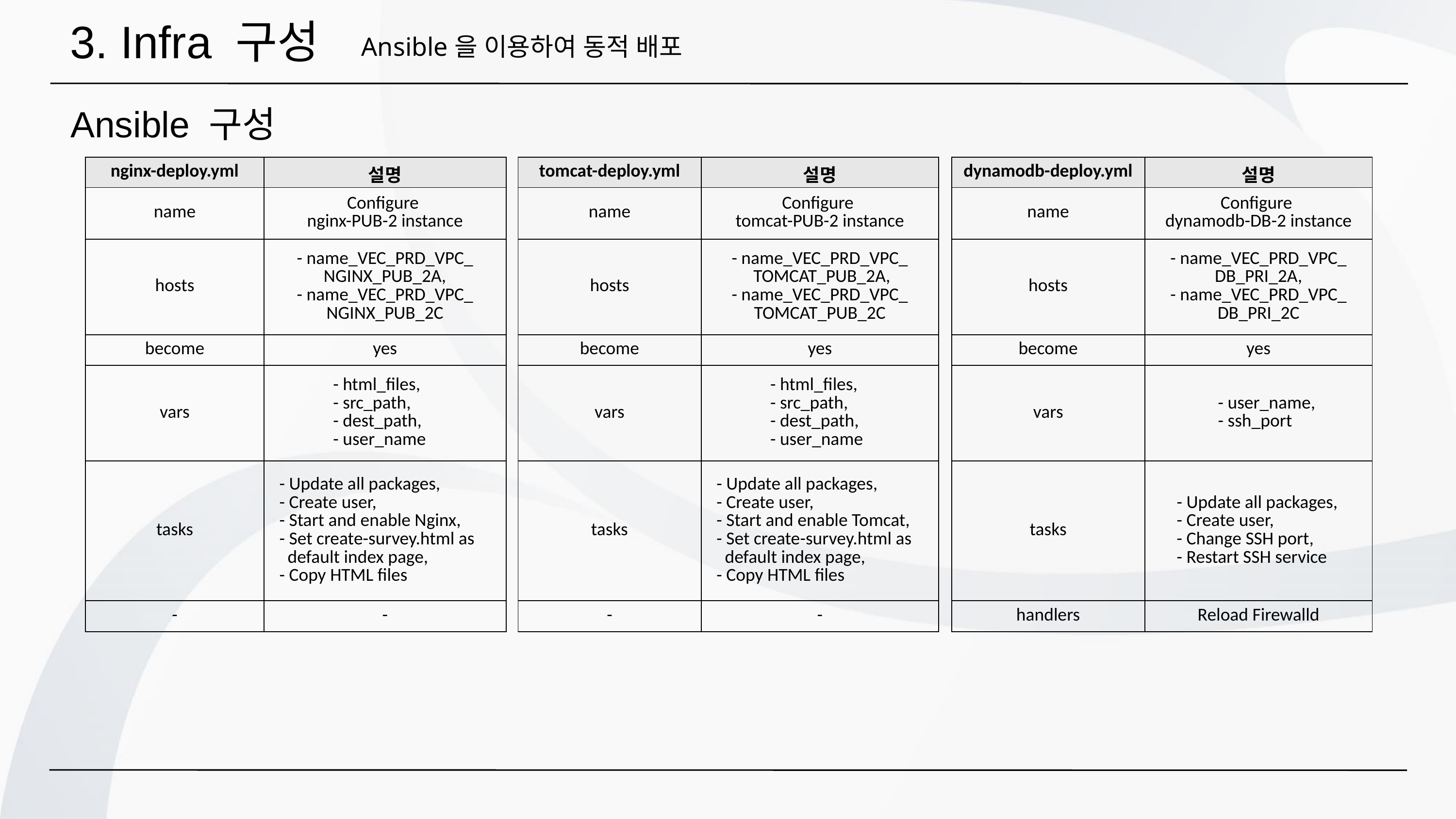

3. Infra 구성
Ansible을 이용하여 동적 배포
Ansible 구성
| nginx-deploy.yml | 설명 |
| --- | --- |
| name | Configure nginx-PUB-2 instance |
| hosts | - name\_VEC\_PRD\_VPC\_ NGINX\_PUB\_2A, - name\_VEC\_PRD\_VPC\_ NGINX\_PUB\_2C |
| become | yes |
| vars | - html\_files, - src\_path, - dest\_path, - user\_name |
| tasks | - Update all packages, - Create user, - Start and enable Nginx, - Set create-survey.html as default index page, - Copy HTML files |
| - | - |
| tomcat-deploy.yml | 설명 |
| --- | --- |
| name | Configure tomcat-PUB-2 instance |
| hosts | - name\_VEC\_PRD\_VPC\_ TOMCAT\_PUB\_2A, - name\_VEC\_PRD\_VPC\_ TOMCAT\_PUB\_2C |
| become | yes |
| vars | - html\_files, - src\_path, - dest\_path, - user\_name |
| tasks | - Update all packages, - Create user, - Start and enable Tomcat, - Set create-survey.html as default index page, - Copy HTML files |
| - | - |
| dynamodb-deploy.yml | 설명 |
| --- | --- |
| name | Configure dynamodb-DB-2 instance |
| hosts | - name\_VEC\_PRD\_VPC\_ DB\_PRI\_2A, - name\_VEC\_PRD\_VPC\_ DB\_PRI\_2C |
| become | yes |
| vars | - user\_name, - ssh\_port |
| tasks | - Update all packages, - Create user, - Change SSH port, - Restart SSH service |
| handlers | Reload Firewalld |